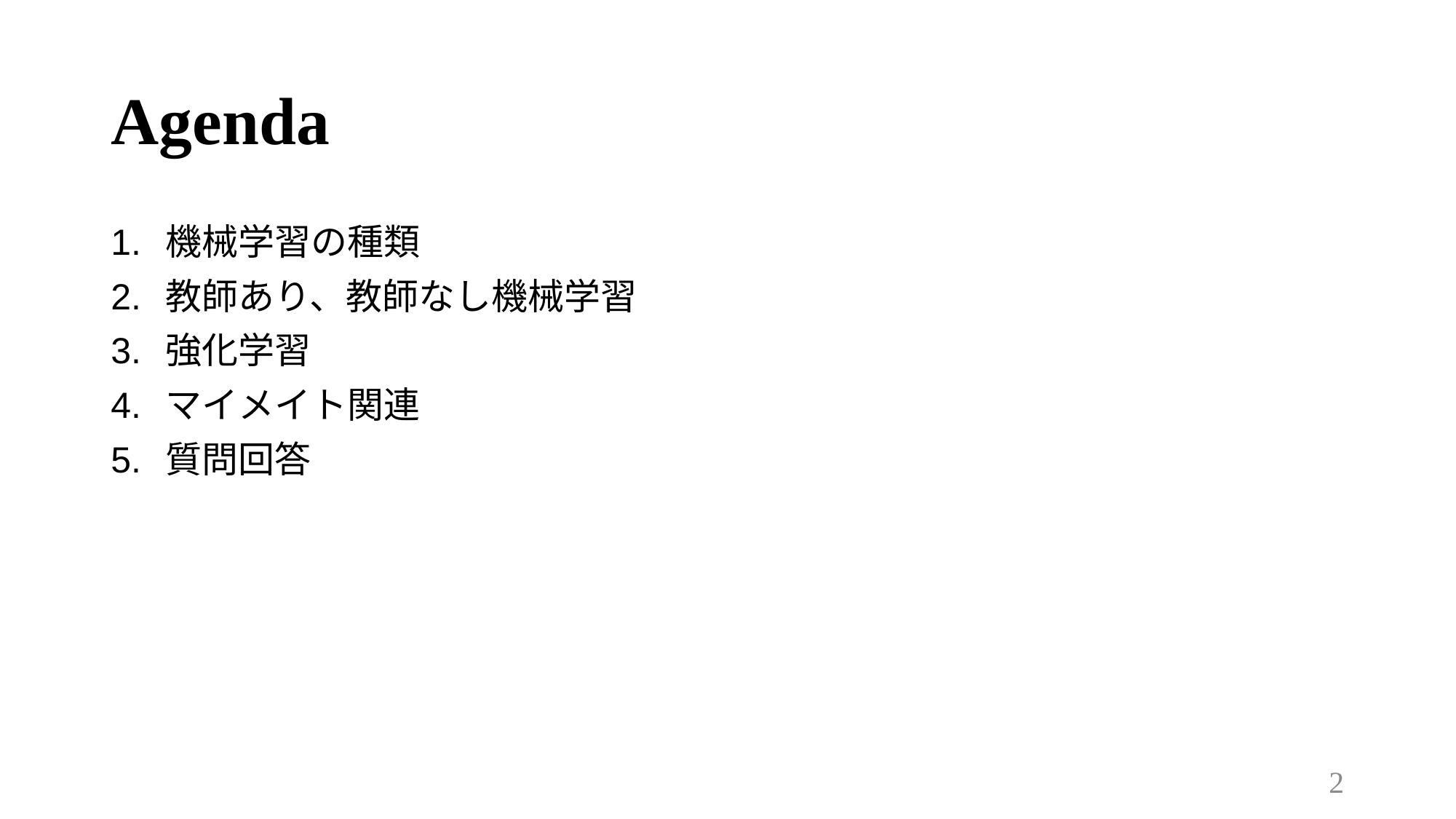

# Agenda
機械学習の種類
教師あり、教師なし機械学習
強化学習
マイメイト関連
質問回答

2